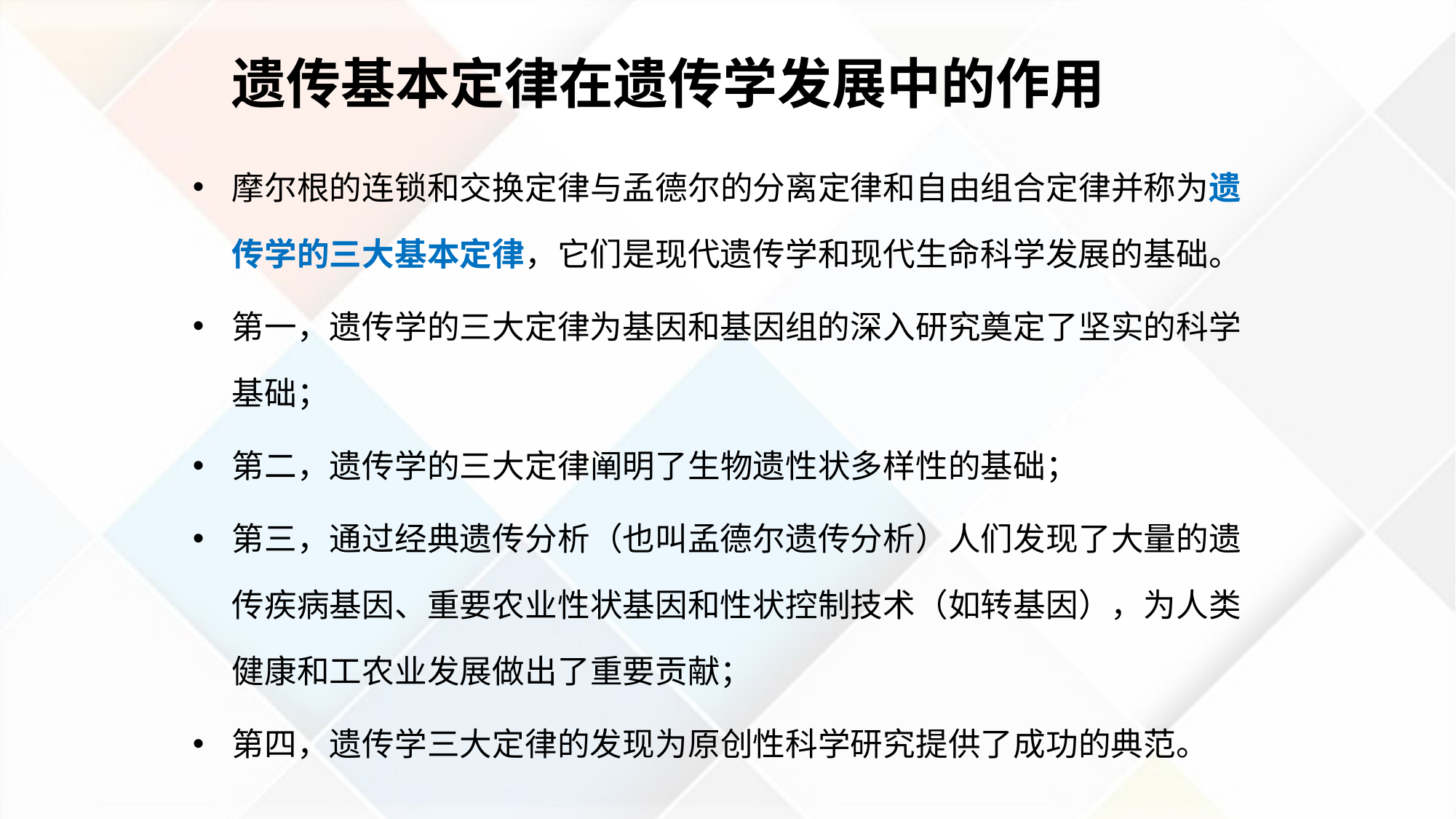

# 遗传基本定律在遗传学发展中的作用
摩尔根的连锁和交换定律与孟德尔的分离定律和自由组合定律并称为遗传学的三大基本定律，它们是现代遗传学和现代生命科学发展的基础。
第一，遗传学的三大定律为基因和基因组的深入研究奠定了坚实的科学基础；
第二，遗传学的三大定律阐明了生物遗性状多样性的基础；
第三，通过经典遗传分析（也叫孟德尔遗传分析）人们发现了大量的遗传疾病基因、重要农业性状基因和性状控制技术（如转基因），为人类健康和工农业发展做出了重要贡献；
第四，遗传学三大定律的发现为原创性科学研究提供了成功的典范。